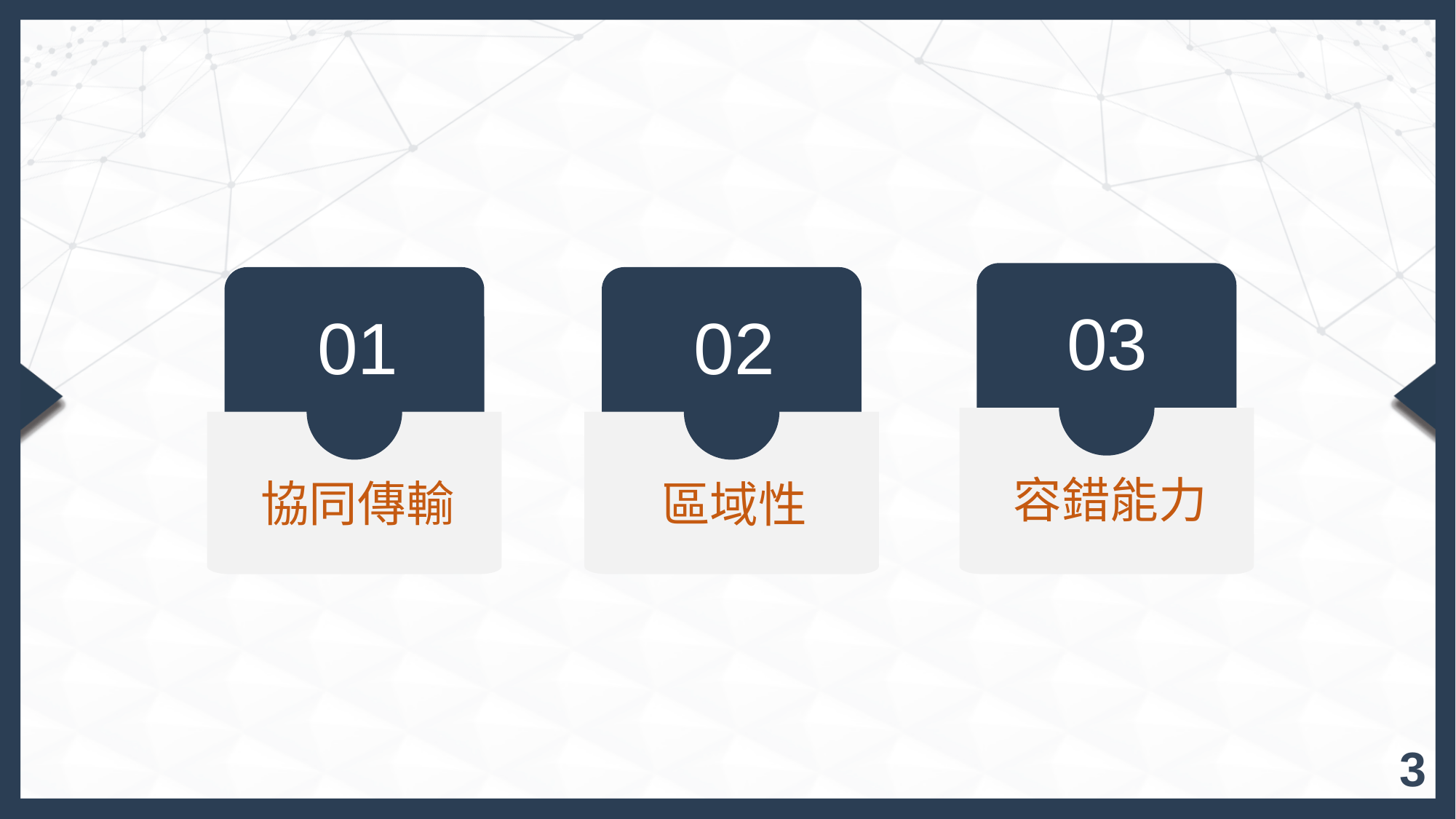

03
01
02

容錯能力
協同傳輸
區域性
3